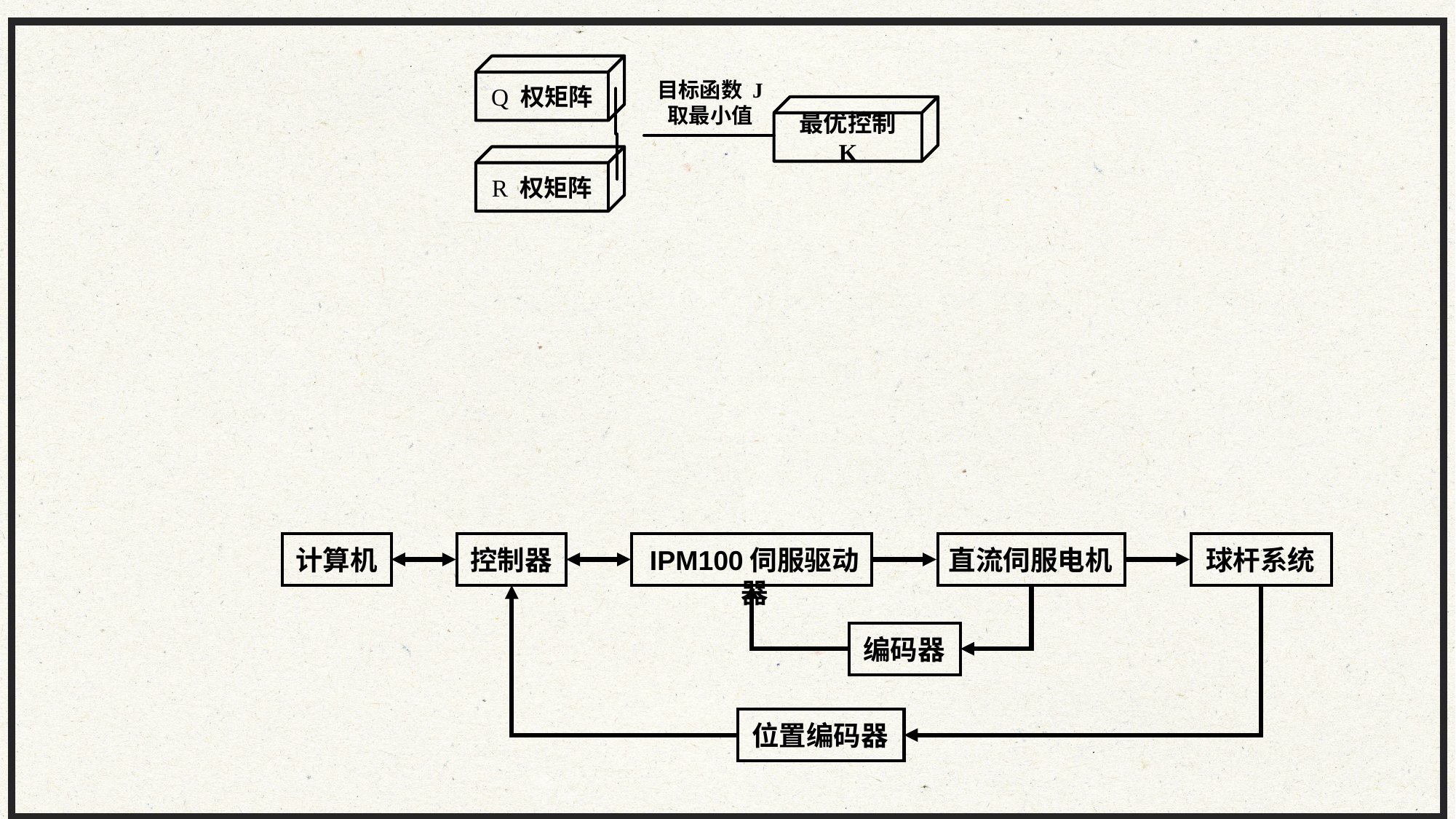

Q 权矩阵
目标函数 J
取最小值
最优控制 K
R 权矩阵

计算机

控制器

IPM100伺服驱动器

球杆系统
直流伺服电机

编码器

位置编码器